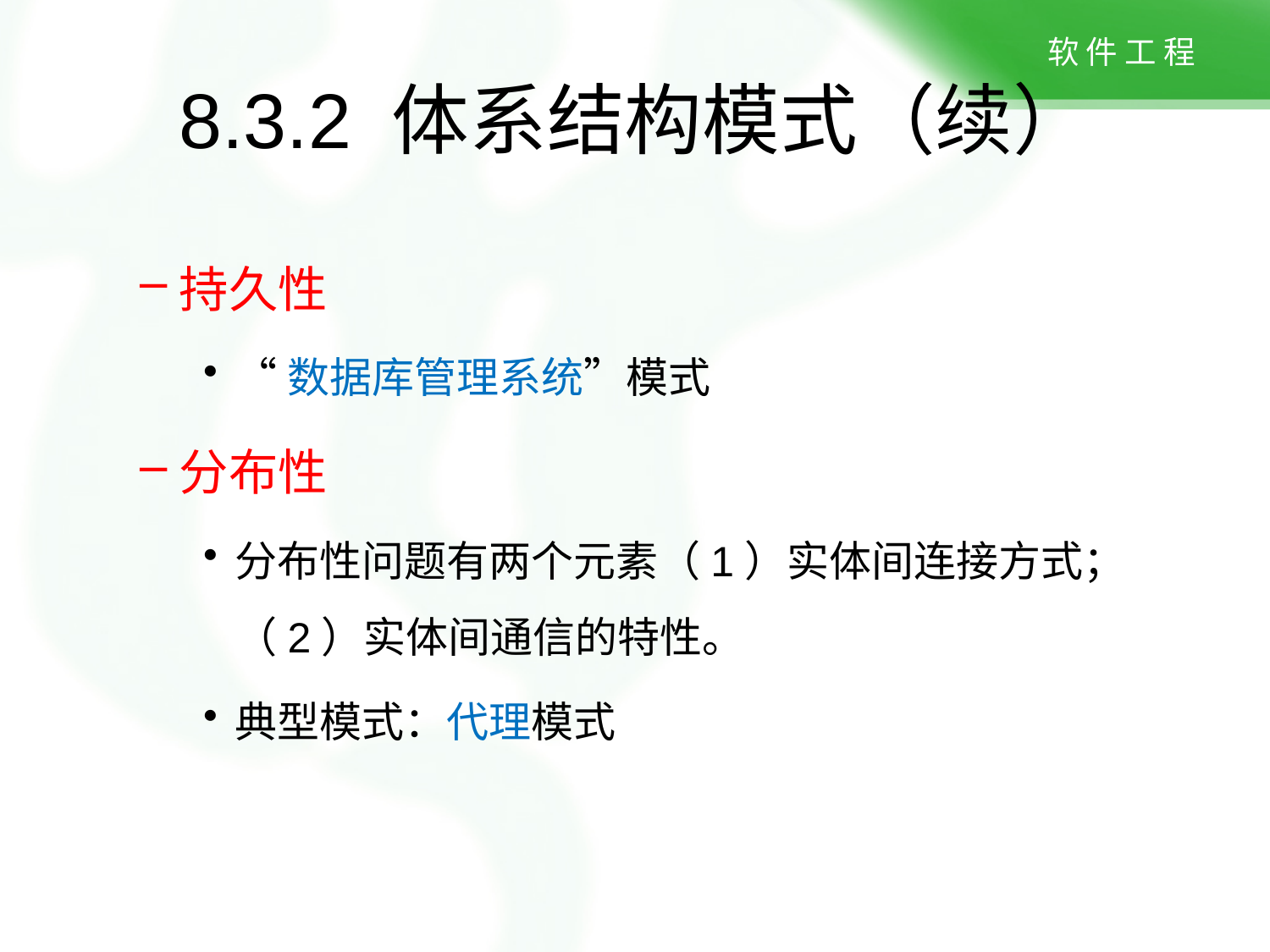

8.3.2 体系结构模式（续）
持久性
“数据库管理系统”模式
分布性
分布性问题有两个元素（1）实体间连接方式；（2）实体间通信的特性。
典型模式：代理模式